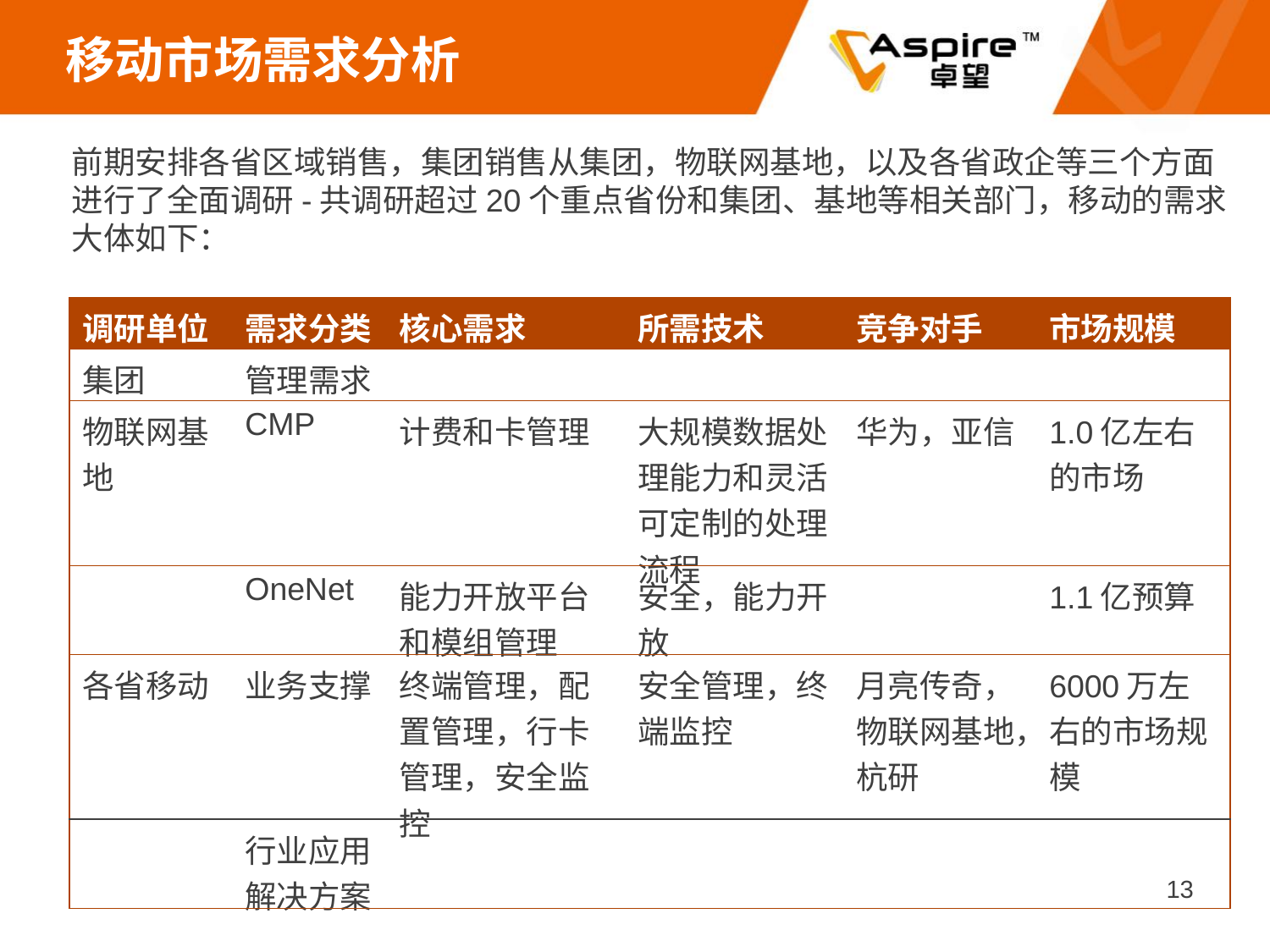

# 移动市场需求分析
前期安排各省区域销售，集团销售从集团，物联网基地，以及各省政企等三个方面进行了全面调研-共调研超过20个重点省份和集团、基地等相关部门，移动的需求大体如下：
| 调研单位 | 需求分类 | 核心需求 | 所需技术 | 竞争对手 | 市场规模 |
| --- | --- | --- | --- | --- | --- |
| 集团 | 管理需求 |  |  |  |  |
| 物联网基地 | CMP | 计费和卡管理 | 大规模数据处理能力和灵活可定制的处理流程 | 华为，亚信 | 1.0亿左右的市场 |
|  | OneNet | 能力开放平台和模组管理 | 安全，能力开放 |  | 1.1亿预算 |
| 各省移动 | 业务支撑 | 终端管理，配置管理，行卡管理，安全监控 | 安全管理，终端监控 | 月亮传奇，物联网基地，杭研 | 6000万左右的市场规模 |
|  | 行业应用解决方案 |  |  |  |  |
13